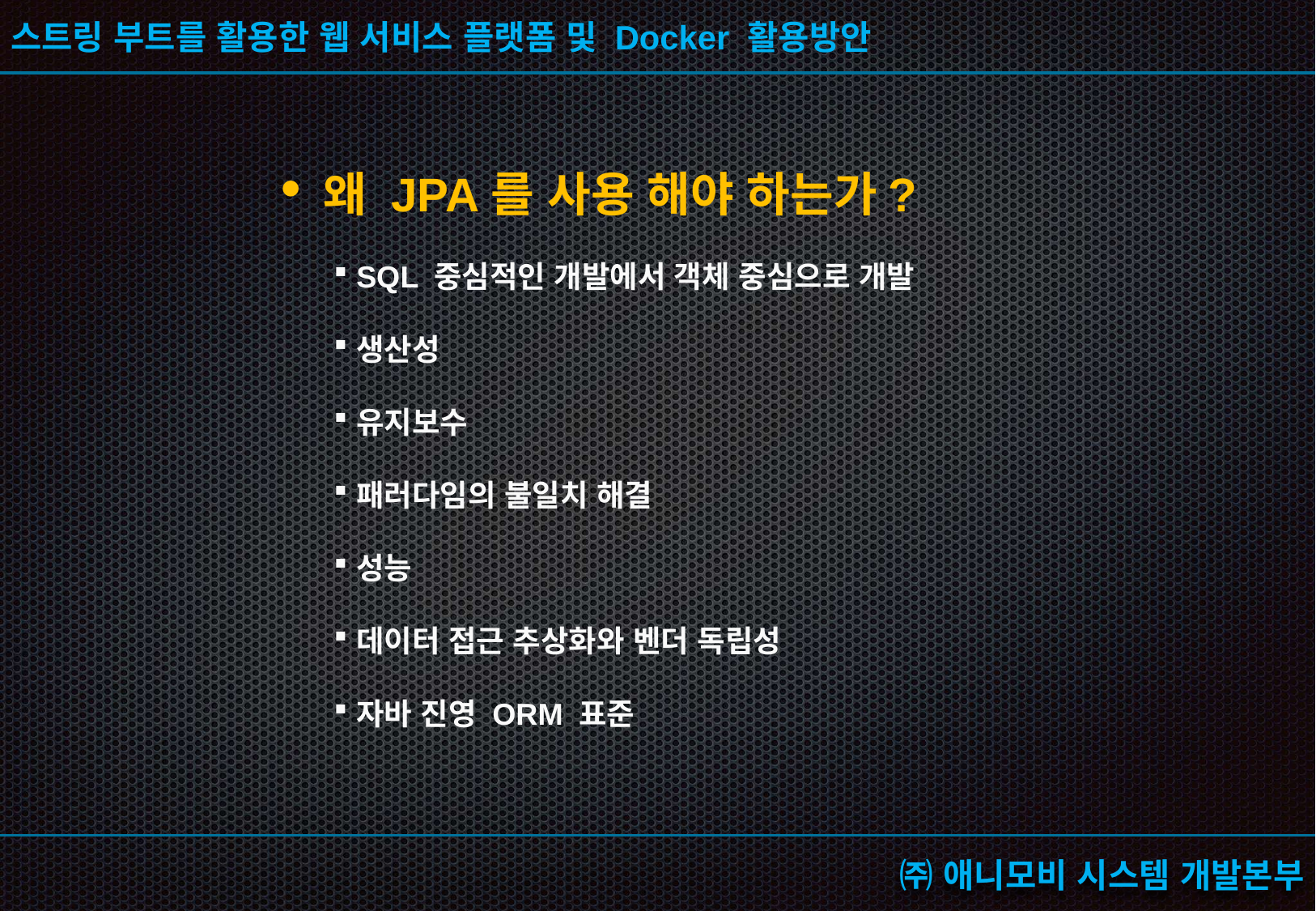

왜 JPA를 사용 해야 하는가?
SQL 중심적인 개발에서 객체 중심으로 개발
생산성
유지보수
패러다임의 불일치 해결
성능
데이터 접근 추상화와 벤더 독립성
자바 진영 ORM 표준